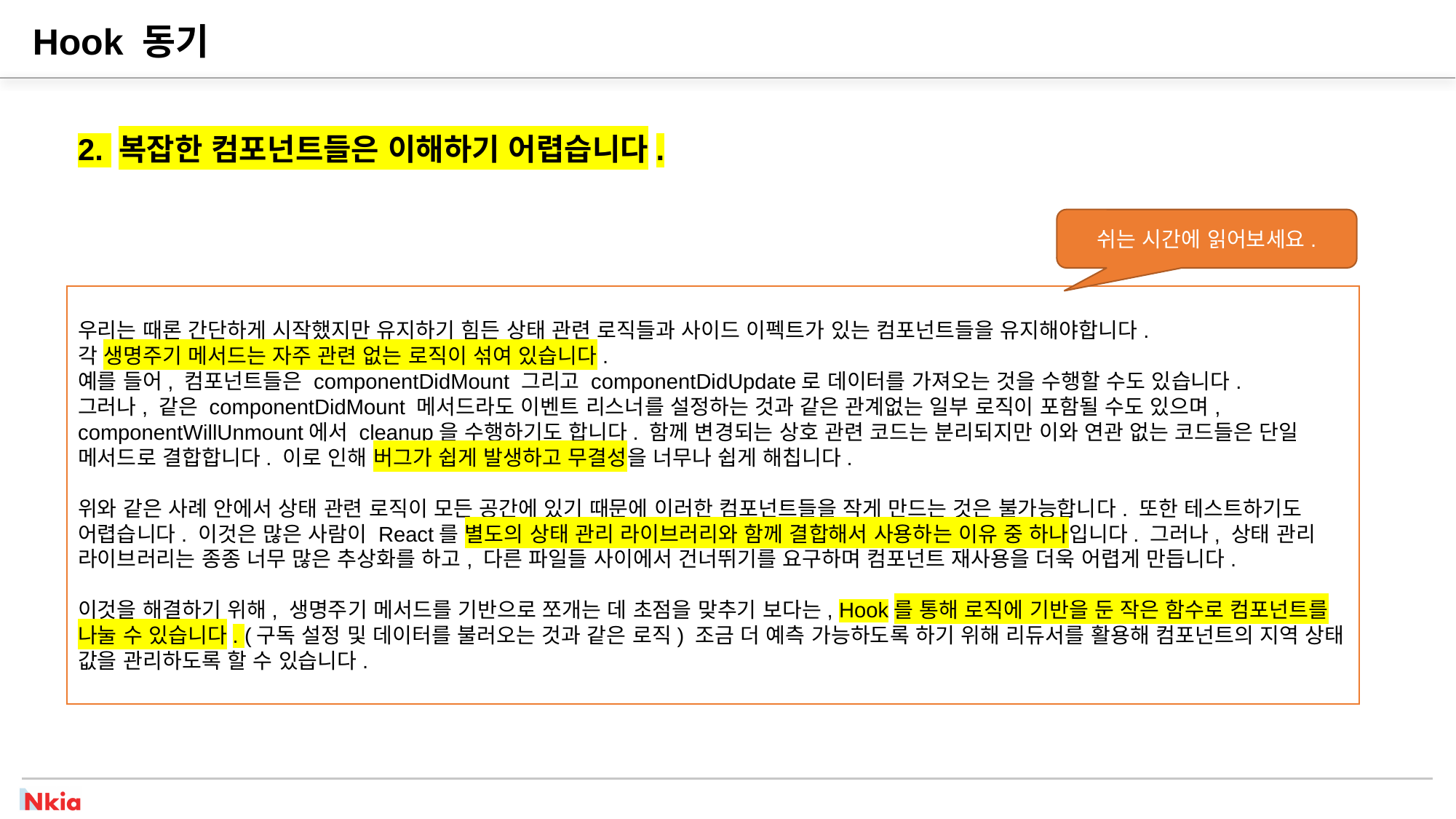

# Hook 동기
2. 복잡한 컴포넌트들은 이해하기 어렵습니다.
쉬는 시간에 읽어보세요.

우리는 때론 간단하게 시작했지만 유지하기 힘든 상태 관련 로직들과 사이드 이펙트가 있는 컴포넌트들을 유지해야합니다.
각 생명주기 메서드는 자주 관련 없는 로직이 섞여 있습니다.
예를 들어, 컴포넌트들은 componentDidMount 그리고 componentDidUpdate로 데이터를 가져오는 것을 수행할 수도 있습니다.
그러나, 같은 componentDidMount 메서드라도 이벤트 리스너를 설정하는 것과 같은 관계없는 일부 로직이 포함될 수도 있으며, componentWillUnmount에서 cleanup을 수행하기도 합니다. 함께 변경되는 상호 관련 코드는 분리되지만 이와 연관 없는 코드들은 단일 메서드로 결합합니다. 이로 인해 버그가 쉽게 발생하고 무결성을 너무나 쉽게 해칩니다.

위와 같은 사례 안에서 상태 관련 로직이 모든 공간에 있기 때문에 이러한 컴포넌트들을 작게 만드는 것은 불가능합니다. 또한 테스트하기도 어렵습니다. 이것은 많은 사람이 React를 별도의 상태 관리 라이브러리와 함께 결합해서 사용하는 이유 중 하나입니다. 그러나, 상태 관리 라이브러리는 종종 너무 많은 추상화를 하고, 다른 파일들 사이에서 건너뛰기를 요구하며 컴포넌트 재사용을 더욱 어렵게 만듭니다.

이것을 해결하기 위해, 생명주기 메서드를 기반으로 쪼개는 데 초점을 맞추기 보다는, Hook를 통해 로직에 기반을 둔 작은 함수로 컴포넌트를 나눌 수 있습니다. (구독 설정 및 데이터를 불러오는 것과 같은 로직) 조금 더 예측 가능하도록 하기 위해 리듀서를 활용해 컴포넌트의 지역 상태 값을 관리하도록 할 수 있습니다.